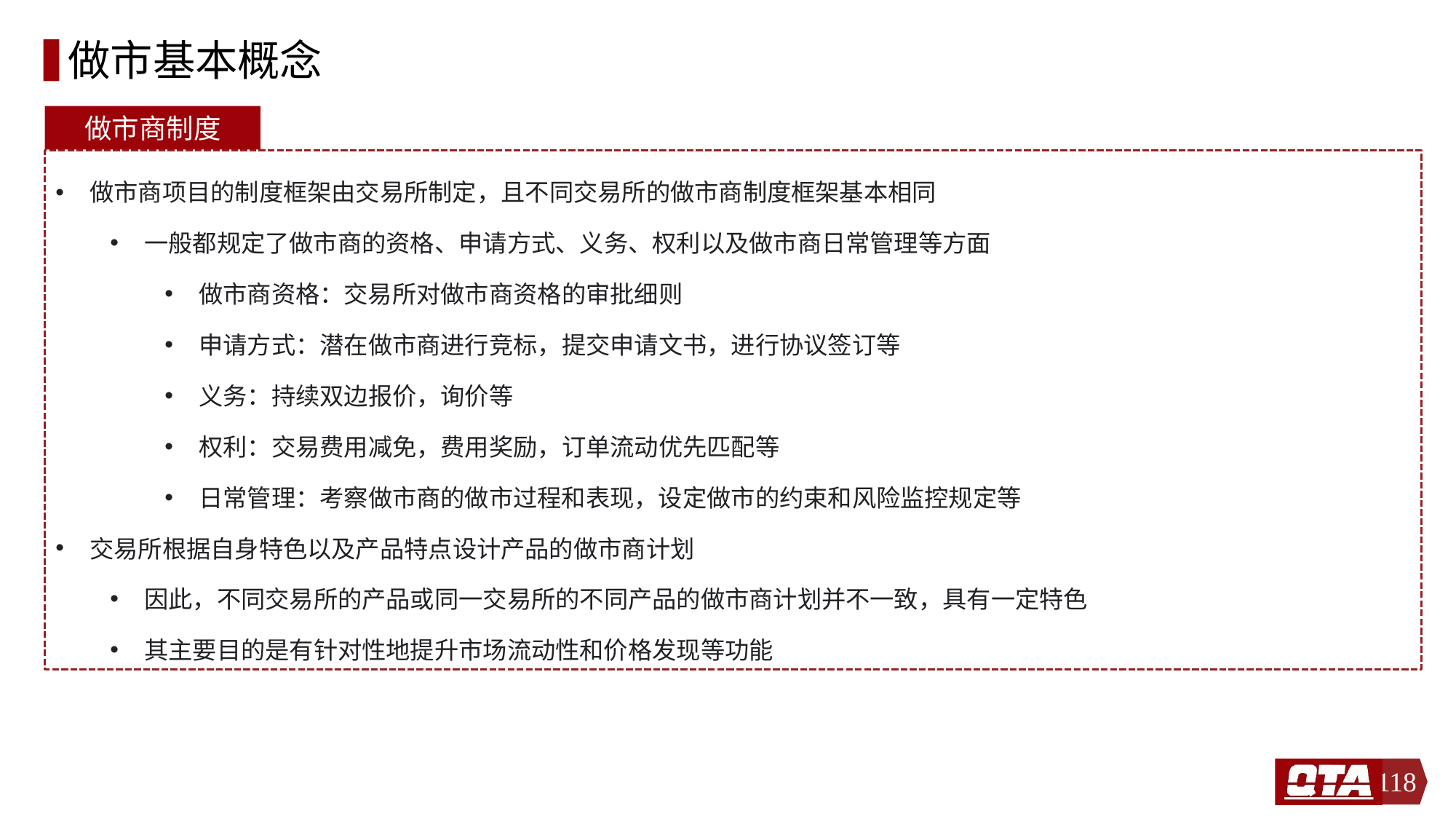

# 做市基本概念
做市商制度

做市商项目的制度框架由交易所制定，且不同交易所的做市商制度框架基本相同
一般都规定了做市商的资格、申请方式、义务、权利以及做市商日常管理等方面
做市商资格：交易所对做市商资格的审批细则
申请方式：潜在做市商进行竞标，提交申请文书，进行协议签订等
义务：持续双边报价，询价等
权利：交易费用减免，费用奖励，订单流动优先匹配等
日常管理：考察做市商的做市过程和表现，设定做市的约束和风险监控规定等
交易所根据自身特色以及产品特点设计产品的做市商计划
因此，不同交易所的产品或同一交易所的不同产品的做市商计划并不一致，具有一定特色
其主要目的是有针对性地提升市场流动性和价格发现等功能
118